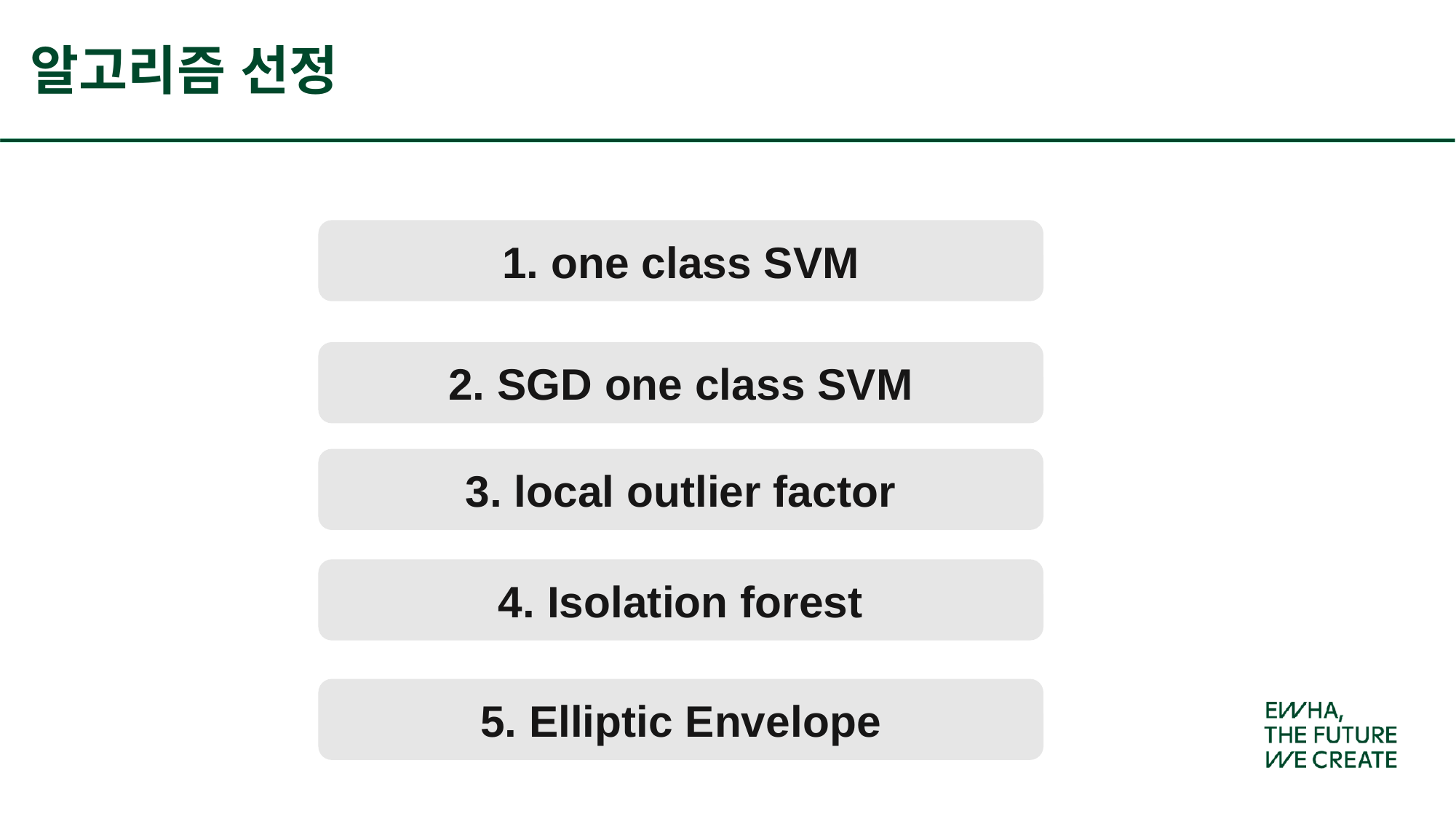

# 알고리즘 선정
1. one class SVM
2. SGD one class SVM
3. local outlier factor
4. Isolation forest
5. Elliptic Envelope